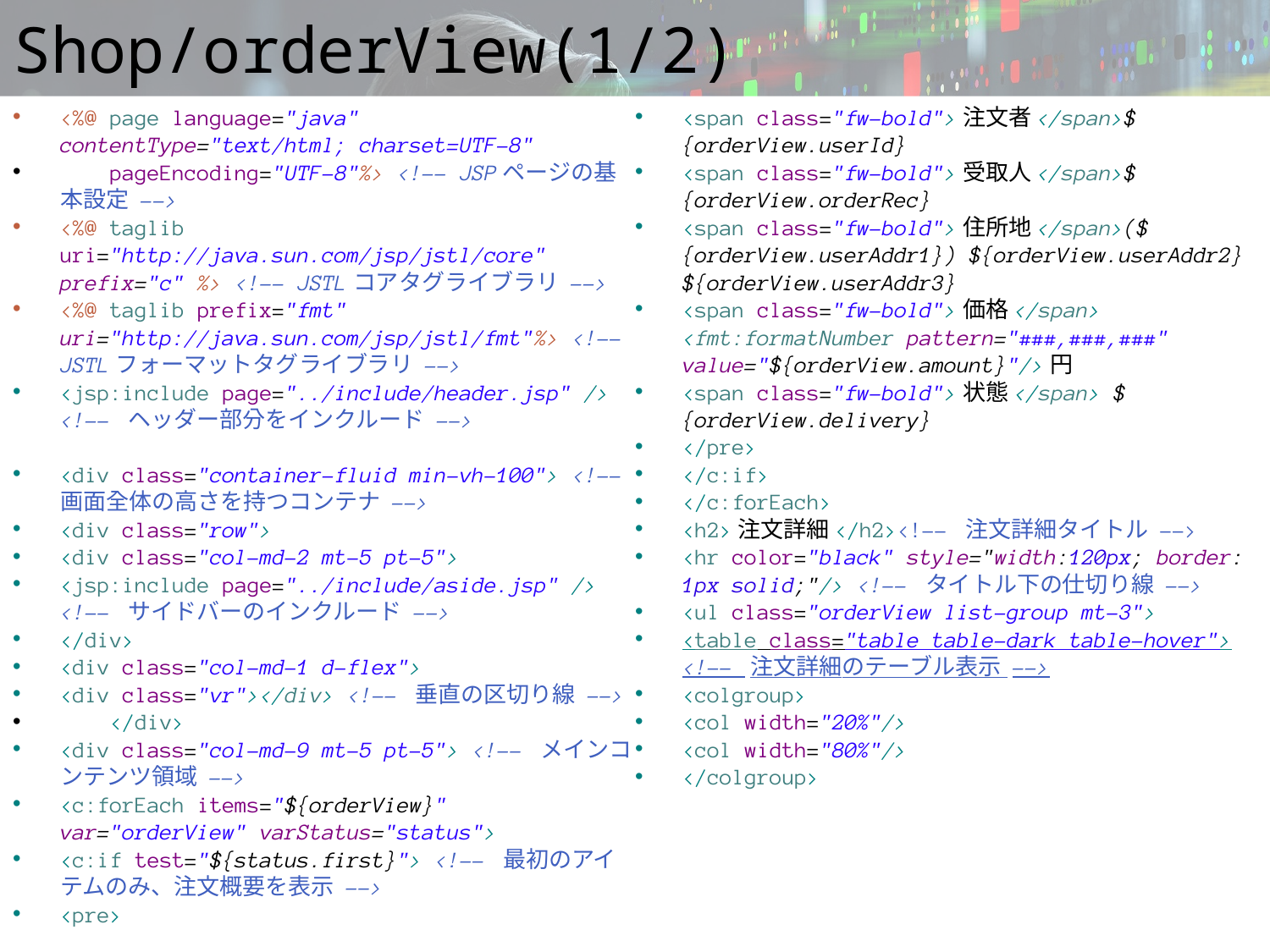

# Shop/orderView(1/2)
<%@ page language="java" contentType="text/html; charset=UTF-8"
    pageEncoding="UTF-8"%> <!-- JSPページの基本設定 -->
<%@ taglib uri="http://java.sun.com/jsp/jstl/core" prefix="c" %> <!-- JSTLコアタグライブラリ -->
<%@ taglib prefix="fmt" uri="http://java.sun.com/jsp/jstl/fmt"%> <!-- JSTLフォーマットタグライブラリ -->
<jsp:include page="../include/header.jsp" /> <!-- ヘッダー部分をインクルード -->

<div class="container-fluid min-vh-100"> <!-- 画面全体の高さを持つコンテナ -->
<div class="row">
<div class="col-md-2 mt-5 pt-5">
<jsp:include page="../include/aside.jsp" /> <!-- サイドバーのインクルード -->
</div>
<div class="col-md-1 d-flex">
<div class="vr"></div> <!-- 垂直の区切り線 -->
    </div>
<div class="col-md-9 mt-5 pt-5"> <!-- メインコンテンツ領域 -->
<c:forEach items="${orderView}" var="orderView" varStatus="status">
<c:if test="${status.first}"> <!-- 最初のアイテムのみ、注文概要を表示 -->
<pre>
<span class="fw-bold">注文者</span>${orderView.userId}
<span class="fw-bold">受取人</span>${orderView.orderRec}
<span class="fw-bold">住所地</span>(${orderView.userAddr1}) ${orderView.userAddr2} ${orderView.userAddr3}
<span class="fw-bold">価格</span> <fmt:formatNumber pattern="###,###,###" value="${orderView.amount}"/>円
<span class="fw-bold">状態</span> ${orderView.delivery}
</pre>
</c:if>
</c:forEach>
<h2>注文詳細</h2><!-- 注文詳細タイトル -->
<hr color="black" style="width:120px; border: 1px solid;"/> <!-- タイトル下の仕切り線 -->
<ul class="orderView list-group mt-3">
<table class="table table-dark table-hover"> <!-- 注文詳細のテーブル表示 -->
<colgroup>
<col width="20%"/>
<col width="80%"/>
</colgroup>